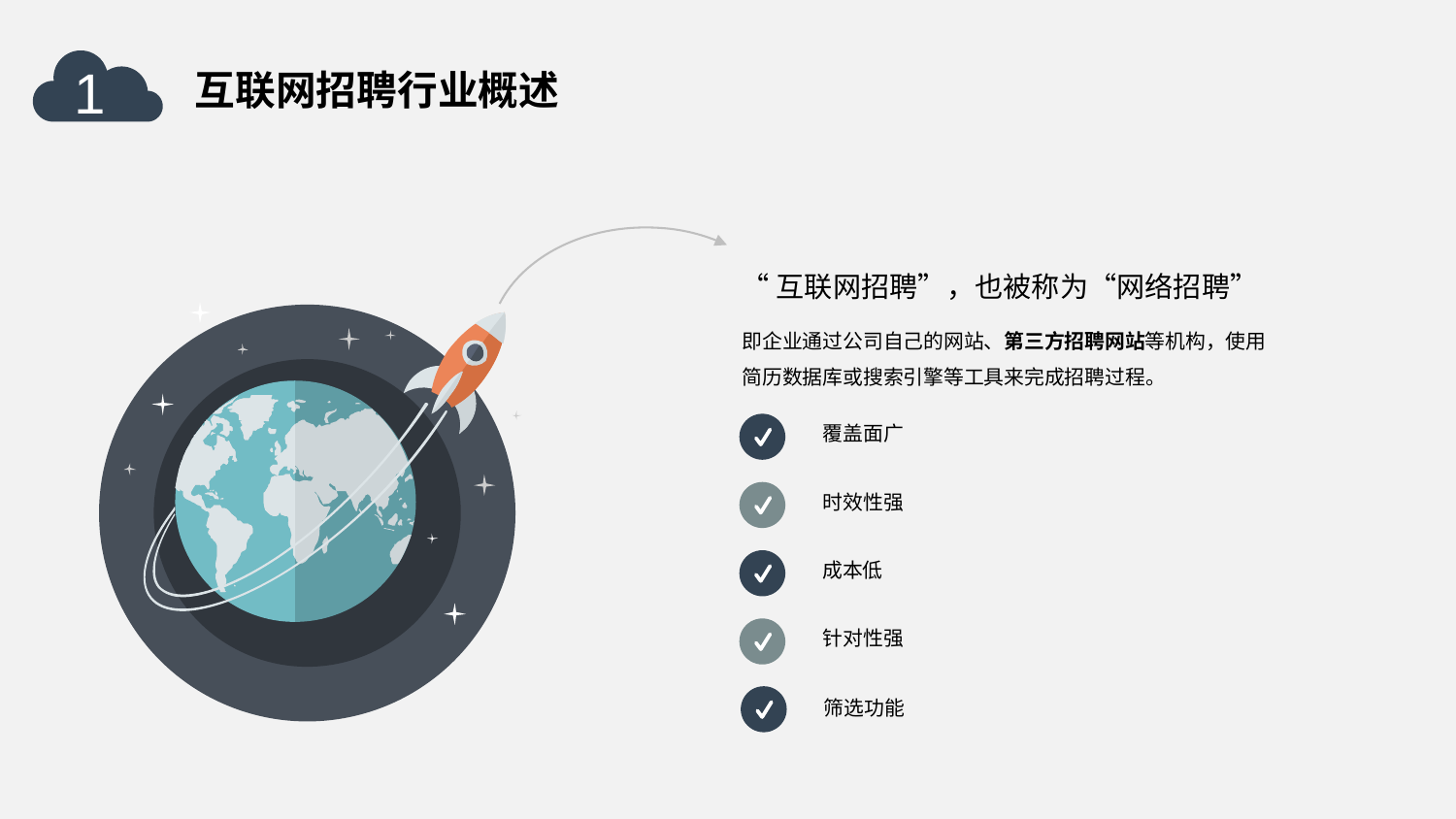

1

互联网招聘行业概述

“互联网招聘”，也被称为“网络招聘”
即企业通过公司自己的网站、第三方招聘网站等机构，使用简历数据库或搜索引擎等工具来完成招聘过程。

覆盖面广

时效性强

成本低

针对性强

筛选功能